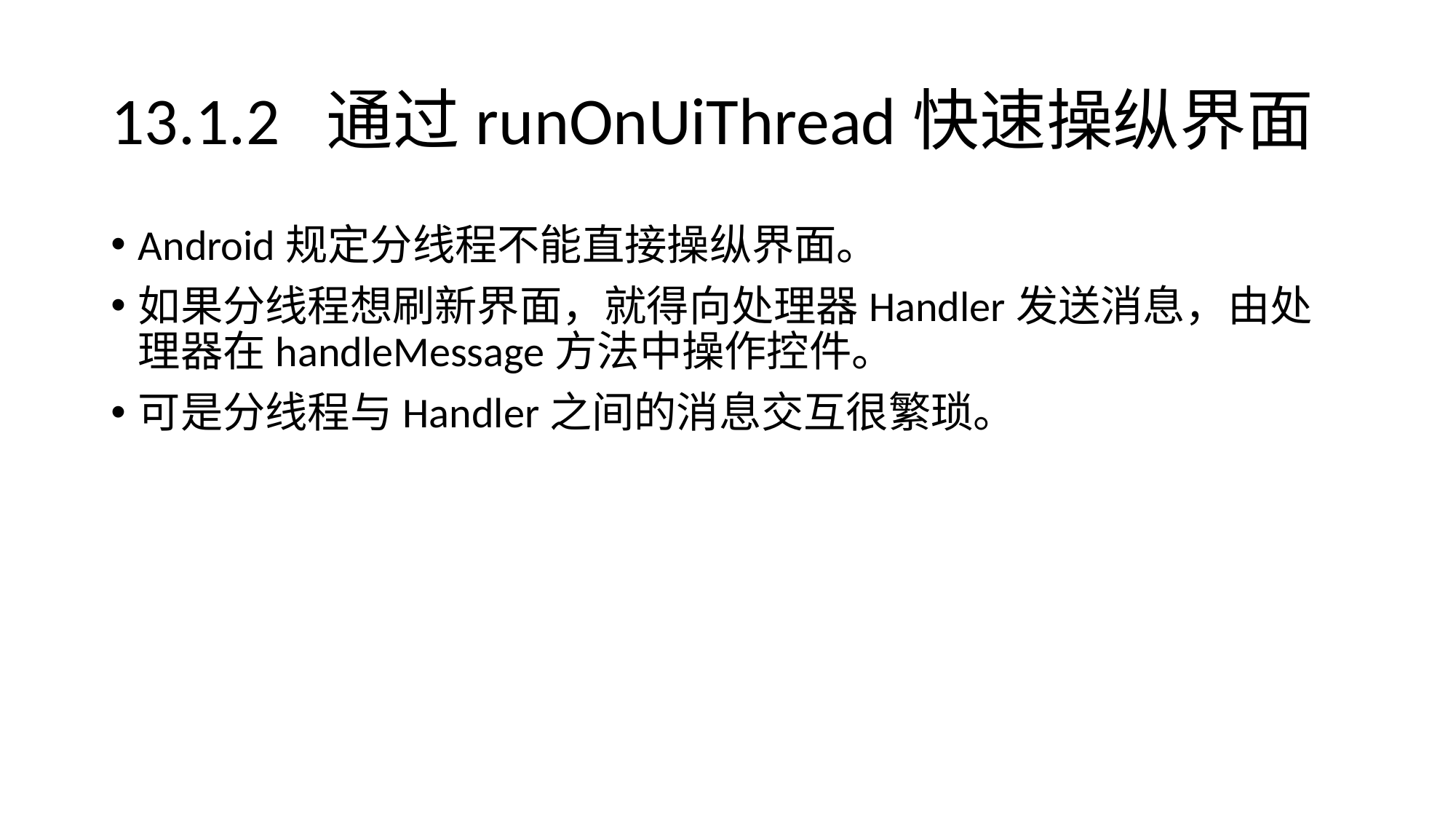

# 13.1.2  通过runOnUiThread快速操纵界面
Android规定分线程不能直接操纵界面。
如果分线程想刷新界面，就得向处理器Handler发送消息，由处理器在handleMessage方法中操作控件。
可是分线程与Handler之间的消息交互很繁琐。